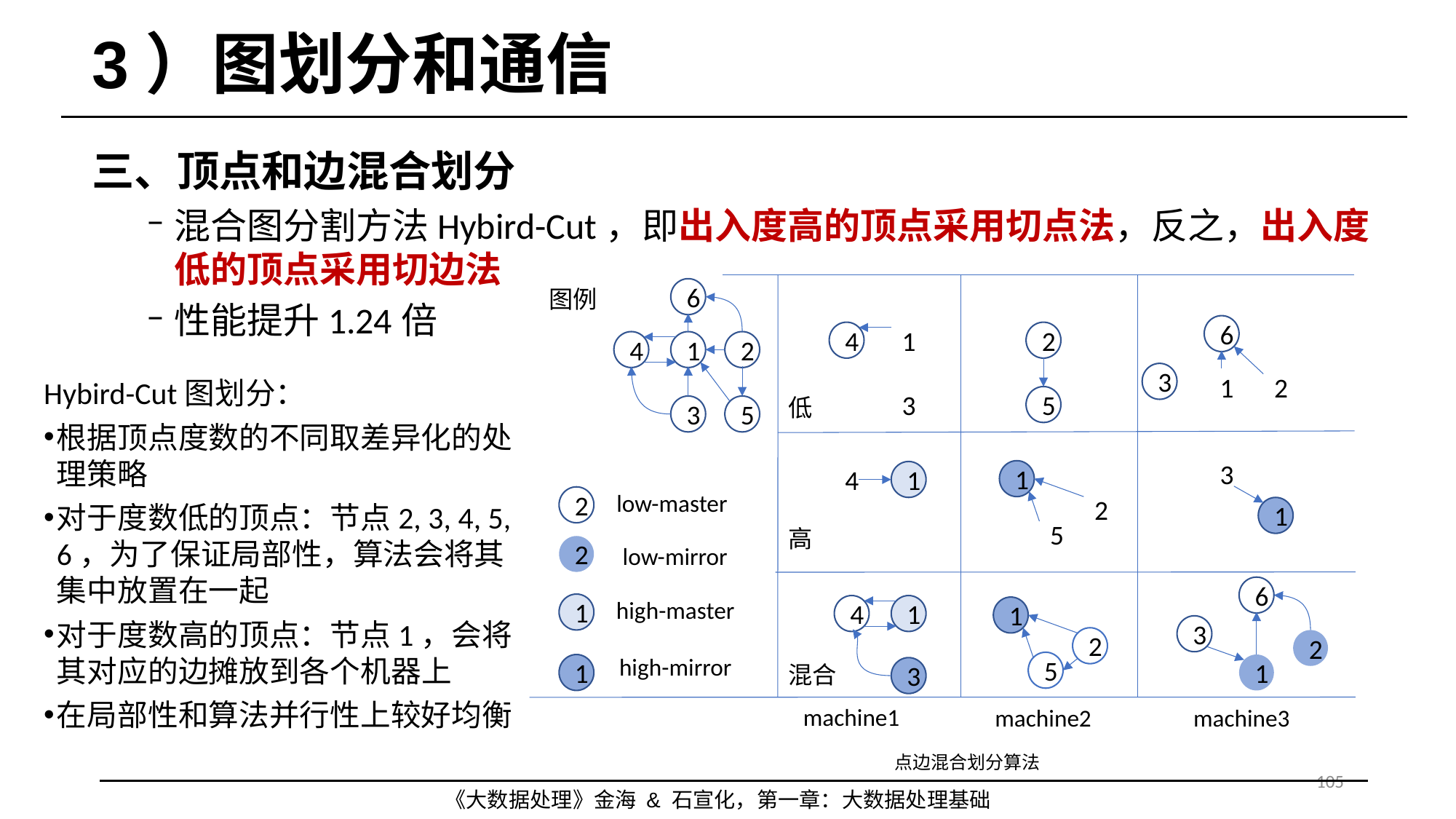

# 3）图划分和通信
三、顶点和边混合划分
混合图分割方法Hybird-Cut，即出入度高的顶点采用切点法，反之，出入度低的顶点采用切边法
性能提升1.24倍

图例
6
6
4
1
2
4
1
2
3
1
2
3
5
低
3
5
3
1
4
1
low-master
2
2
1
5
高
2
low-mirror
6
high-master
1
4
1
1
3
2
2
high-mirror
5
1
混合
1
3
machine1
machine2
machine3
Hybird-Cut图划分：
根据顶点度数的不同取差异化的处理策略
对于度数低的顶点：节点2, 3, 4, 5, 6，为了保证局部性，算法会将其集中放置在一起
对于度数高的顶点：节点1，会将其对应的边摊放到各个机器上
在局部性和算法并行性上较好均衡

点边混合划分算法
105